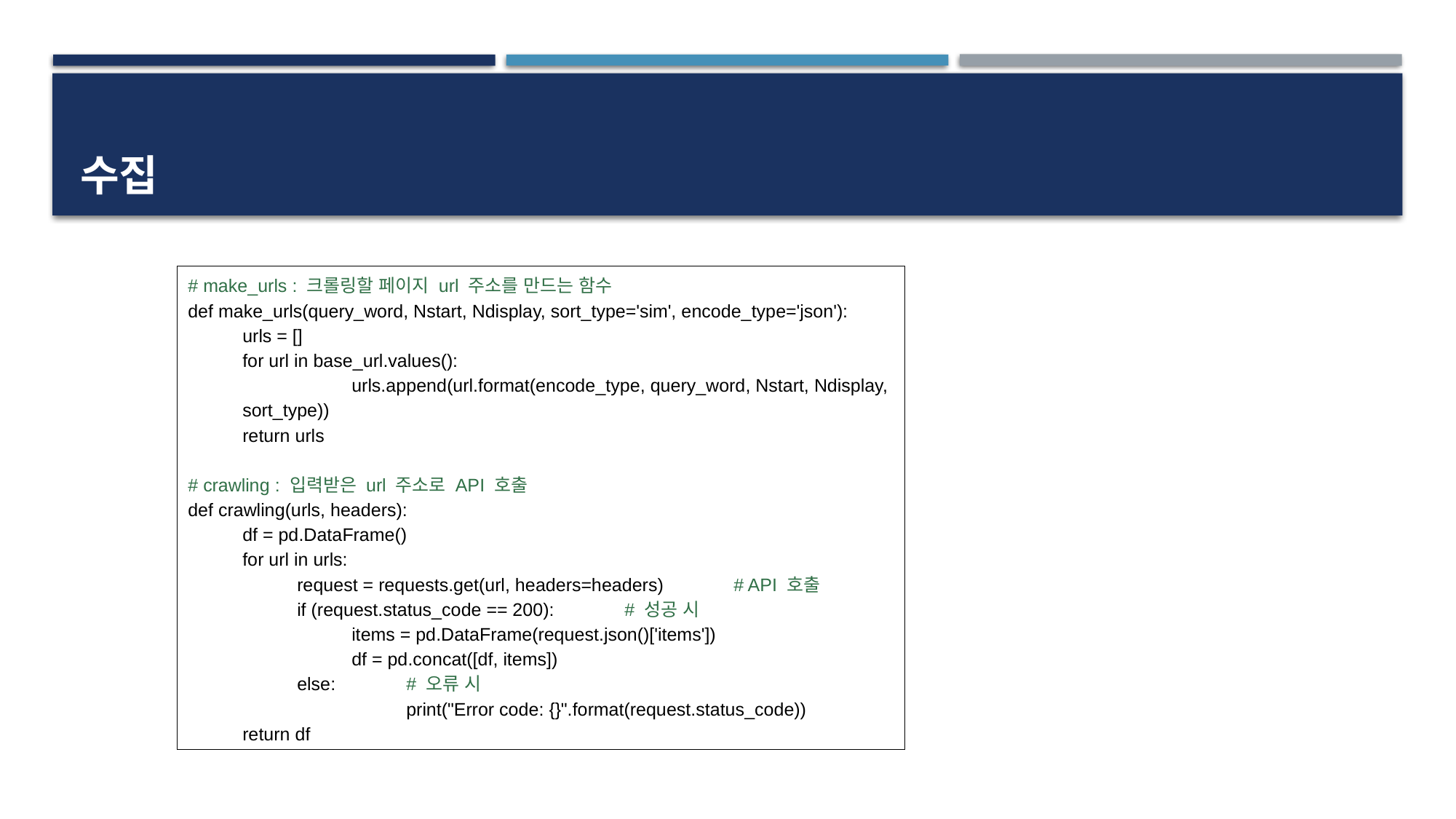

# 수집
# make_urls : 크롤링할 페이지 url 주소를 만드는 함수
def make_urls(query_word, Nstart, Ndisplay, sort_type='sim', encode_type='json'):
urls = []
for url in base_url.values():
	urls.append(url.format(encode_type, query_word, Nstart, Ndisplay, sort_type))
return urls
# crawling : 입력받은 url 주소로 API 호출
def crawling(urls, headers):
df = pd.DataFrame()
for url in urls:
request = requests.get(url, headers=headers) 	# API 호출
if (request.status_code == 200): 	# 성공 시
items = pd.DataFrame(request.json()['items'])
df = pd.concat([df, items])
else: 	# 오류 시
	print("Error code: {}".format(request.status_code))
return df